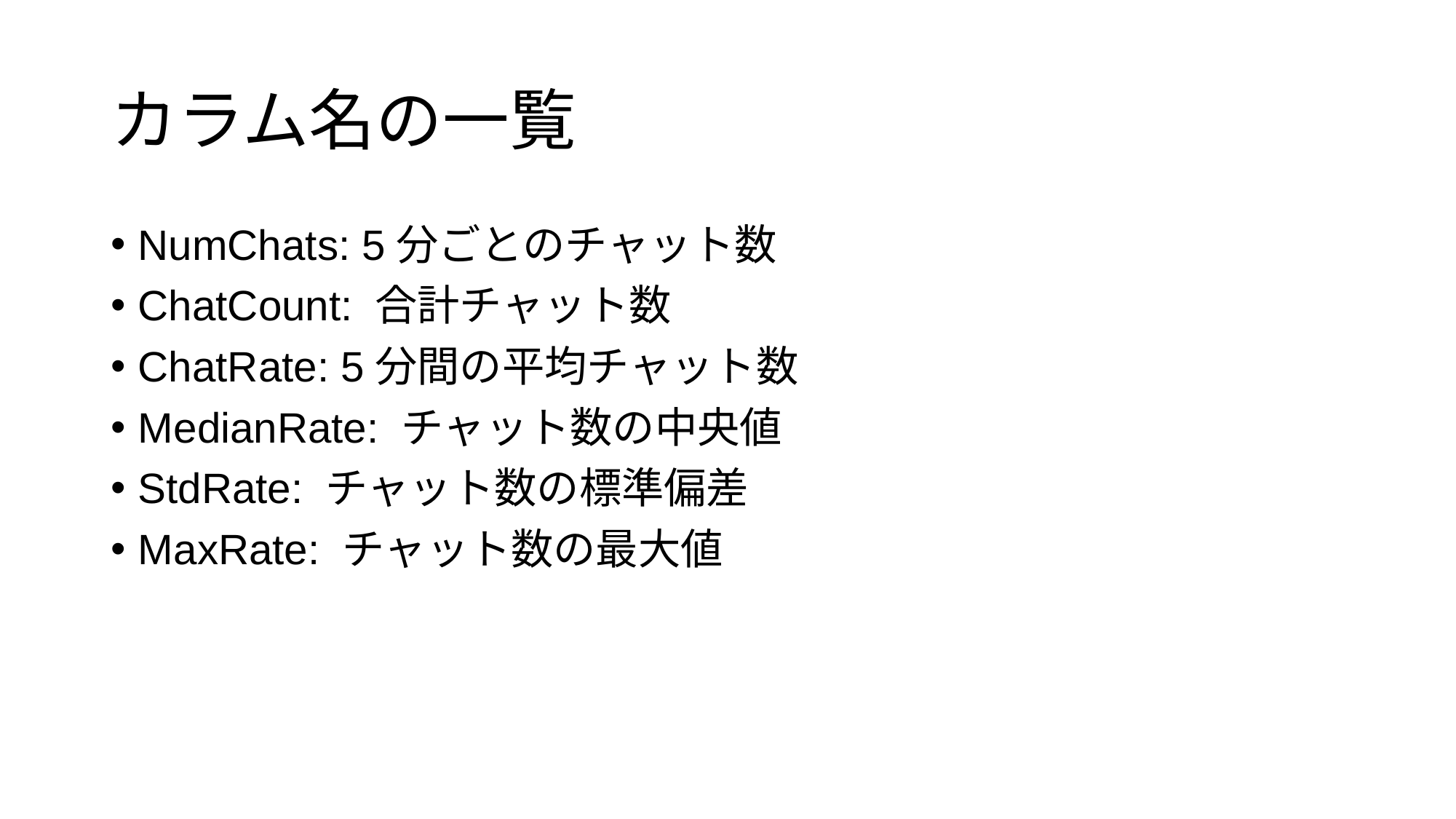

# カラム名の一覧
NumChats: 5分ごとのチャット数
ChatCount: 合計チャット数
ChatRate: 5分間の平均チャット数
MedianRate: チャット数の中央値
StdRate: チャット数の標準偏差
MaxRate: チャット数の最大値